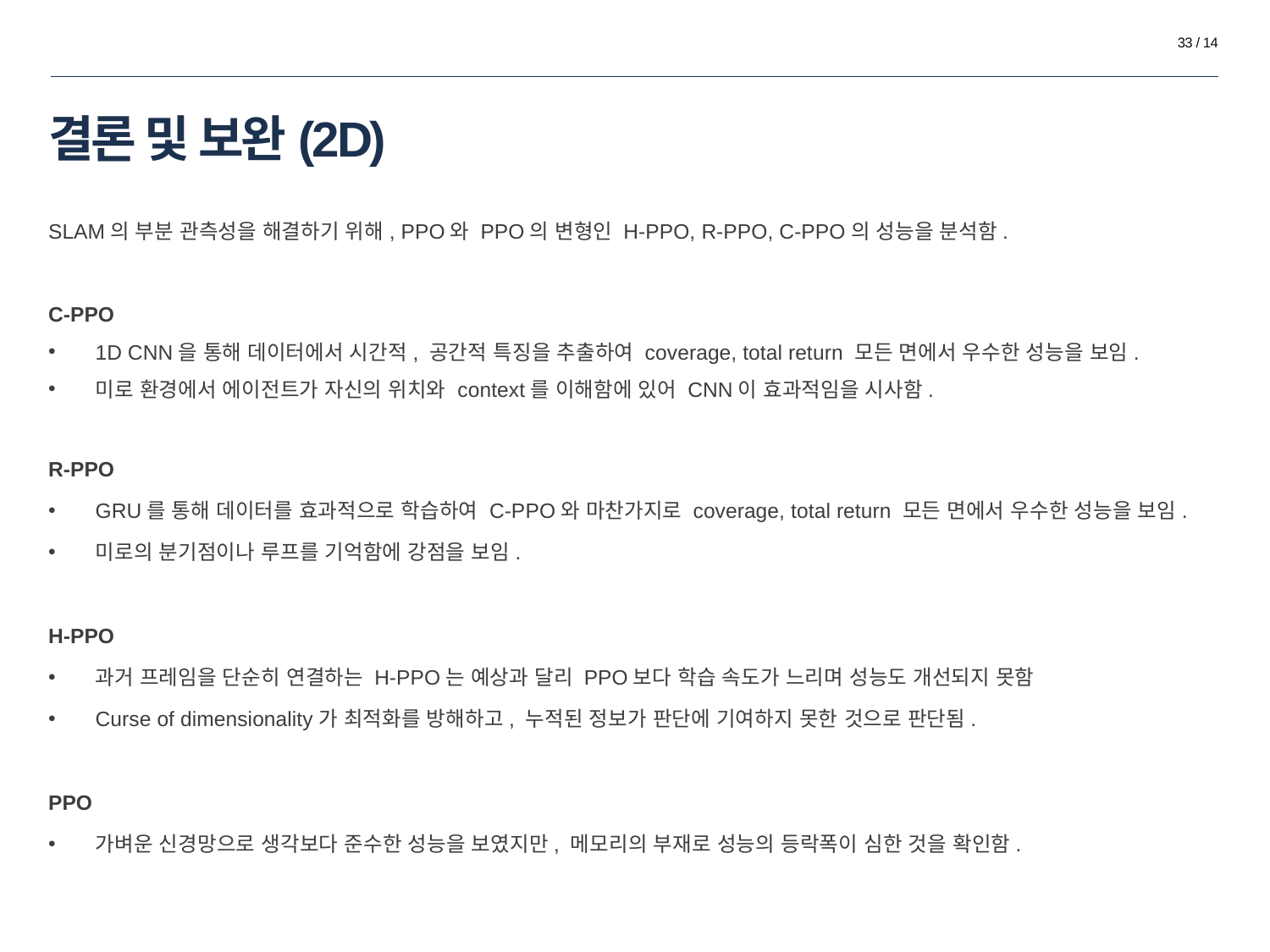

33 / 14
# 결론 및 보완(2D)
SLAM의 부분 관측성을 해결하기 위해, PPO와 PPO의 변형인 H-PPO, R-PPO, C-PPO의 성능을 분석함.

C-PPO
1D CNN을 통해 데이터에서 시간적, 공간적 특징을 추출하여 coverage, total return 모든 면에서 우수한 성능을 보임.
미로 환경에서 에이전트가 자신의 위치와 context를 이해함에 있어 CNN이 효과적임을 시사함.

R-PPO
GRU를 통해 데이터를 효과적으로 학습하여 C-PPO와 마찬가지로 coverage, total return 모든 면에서 우수한 성능을 보임.
미로의 분기점이나 루프를 기억함에 강점을 보임.

H-PPO
과거 프레임을 단순히 연결하는 H-PPO는 예상과 달리 PPO보다 학습 속도가 느리며 성능도 개선되지 못함
Curse of dimensionality가 최적화를 방해하고, 누적된 정보가 판단에 기여하지 못한 것으로 판단됨.

PPO
가벼운 신경망으로 생각보다 준수한 성능을 보였지만, 메모리의 부재로 성능의 등락폭이 심한 것을 확인함.